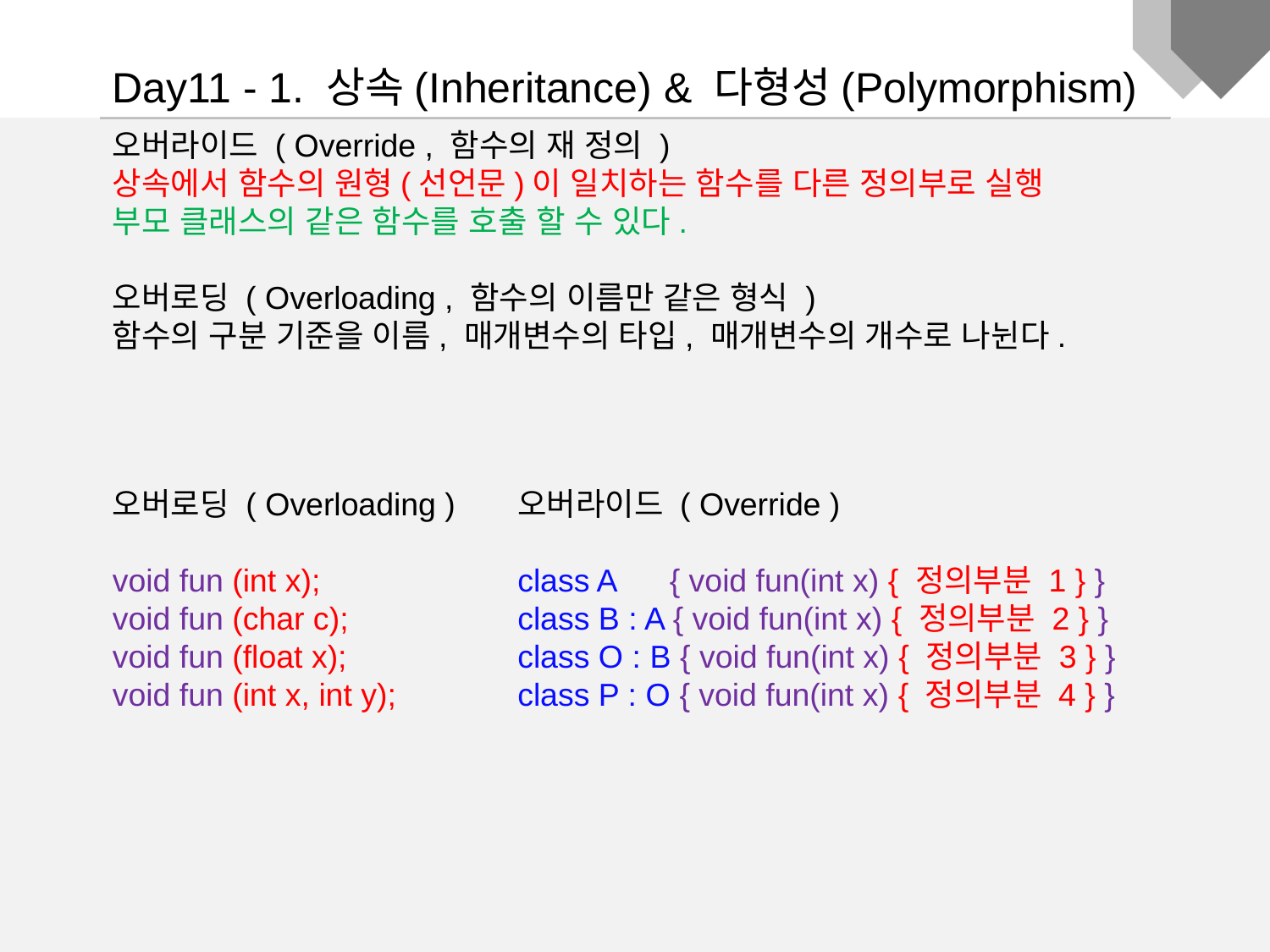

Day11 - 1. 상속(Inheritance) & 다형성(Polymorphism)
오버라이드 ( Override , 함수의 재 정의 )
상속에서 함수의 원형(선언문)이 일치하는 함수를 다른 정의부로 실행
부모 클래스의 같은 함수를 호출 할 수 있다.

오버로딩 ( Overloading , 함수의 이름만 같은 형식 )
함수의 구분 기준을 이름, 매개변수의 타입, 매개변수의 개수로 나뉜다.

오버로딩 ( Overloading )

void fun (int x);
void fun (char c);
void fun (float x);
void fun (int x, int y);
오버라이드 ( Override )

class A      { void fun(int x) { 정의부분 1 } }
class B : A { void fun(int x) { 정의부분 2 } }
class O : B { void fun(int x) { 정의부분 3 } }
class P : O { void fun(int x) { 정의부분 4 } }